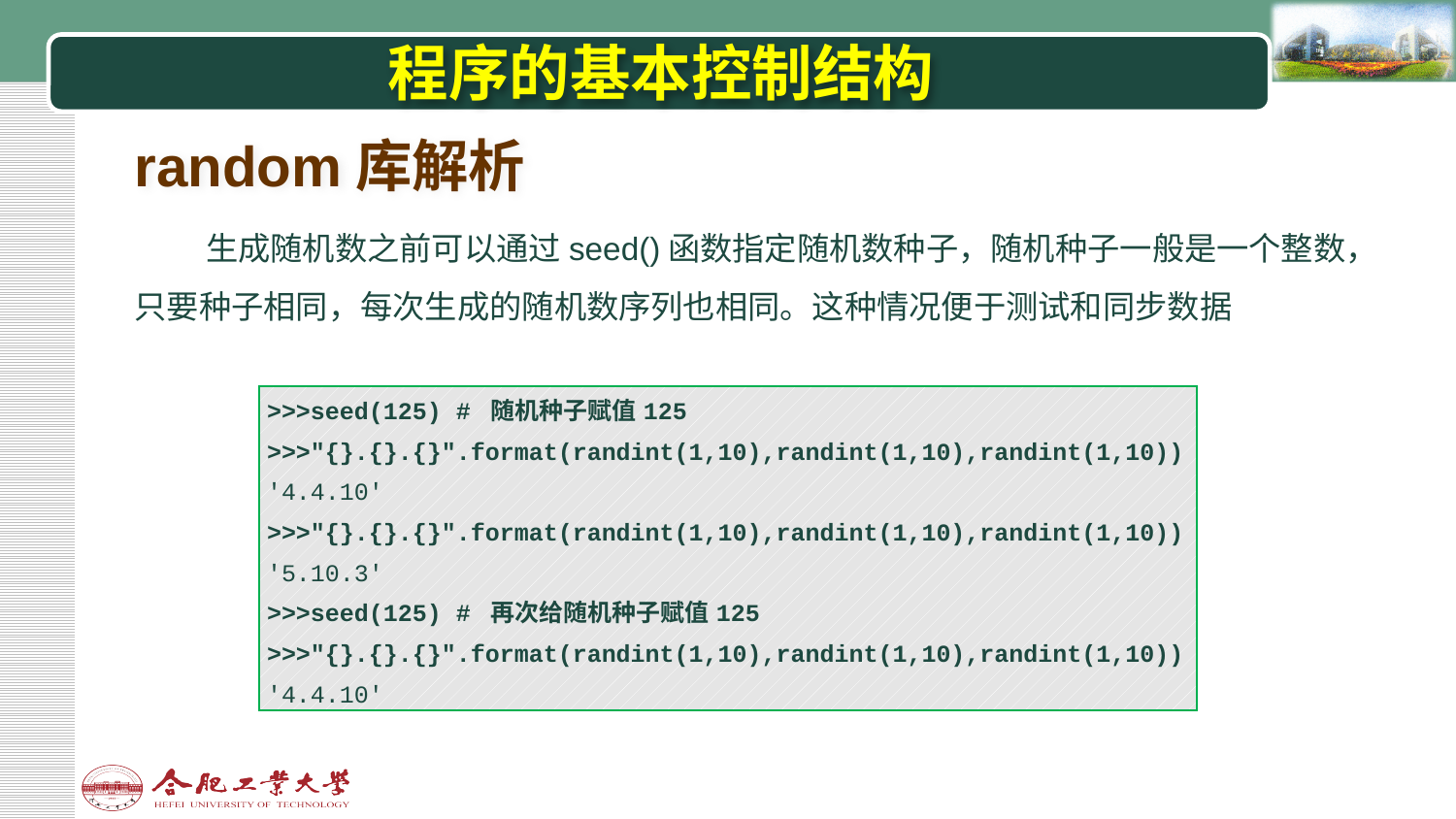

# 程序的基本控制结构
random库解析
生成随机数之前可以通过seed()函数指定随机数种子，随机种子一般是一个整数，只要种子相同，每次生成的随机数序列也相同。这种情况便于测试和同步数据
| >>>seed(125) # 随机种子赋值125 >>>"{}.{}.{}".format(randint(1,10),randint(1,10),randint(1,10)) '4.4.10' >>>"{}.{}.{}".format(randint(1,10),randint(1,10),randint(1,10)) '5.10.3' >>>seed(125) # 再次给随机种子赋值125 >>>"{}.{}.{}".format(randint(1,10),randint(1,10),randint(1,10)) '4.4.10' |
| --- |